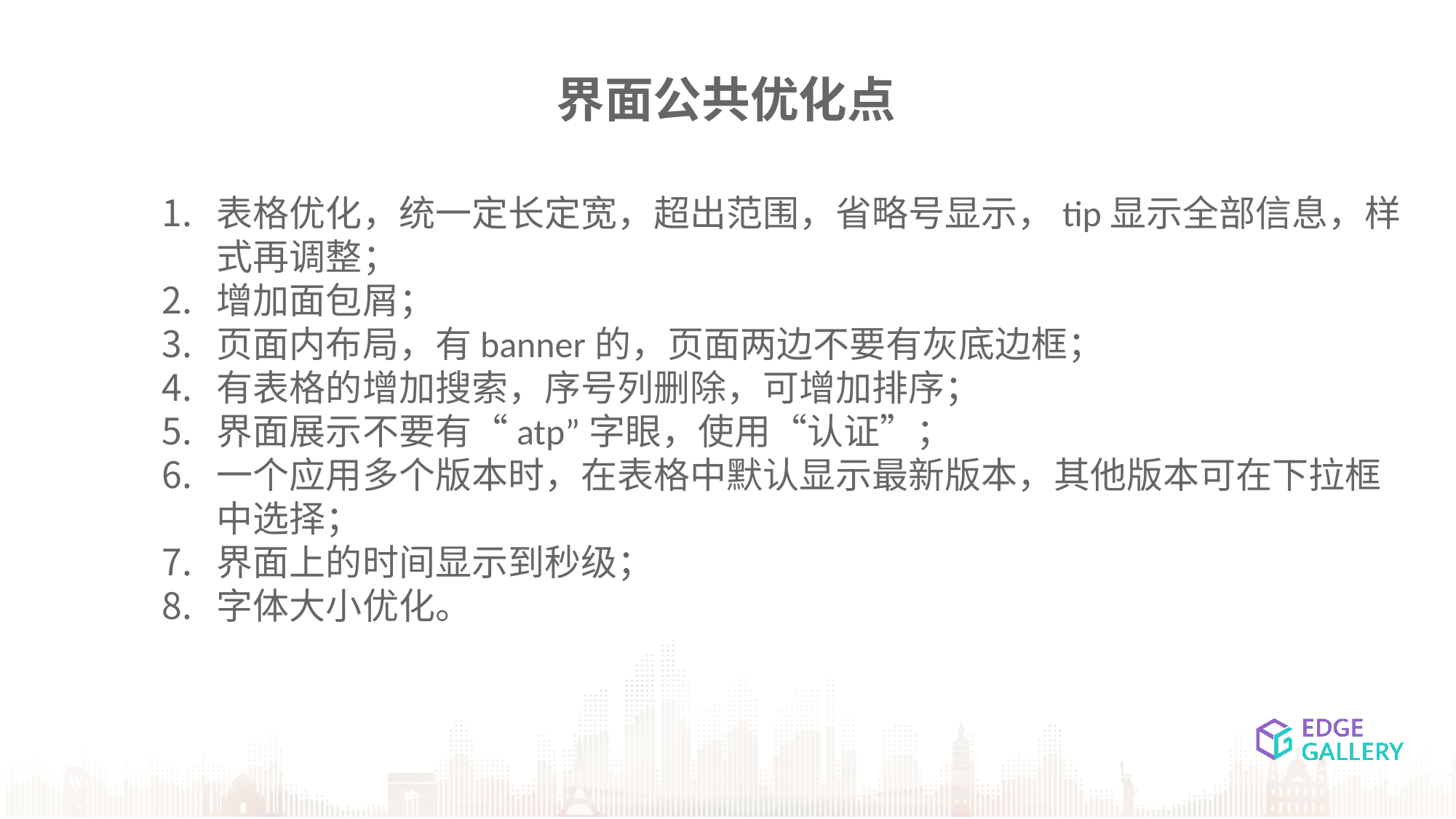

界面公共优化点
表格优化，统一定长定宽，超出范围，省略号显示，tip显示全部信息，样式再调整；
增加面包屑；
页面内布局，有banner的，页面两边不要有灰底边框；
有表格的增加搜索，序号列删除，可增加排序；
界面展示不要有“atp”字眼，使用“认证”；
一个应用多个版本时，在表格中默认显示最新版本，其他版本可在下拉框中选择；
界面上的时间显示到秒级；
字体大小优化。